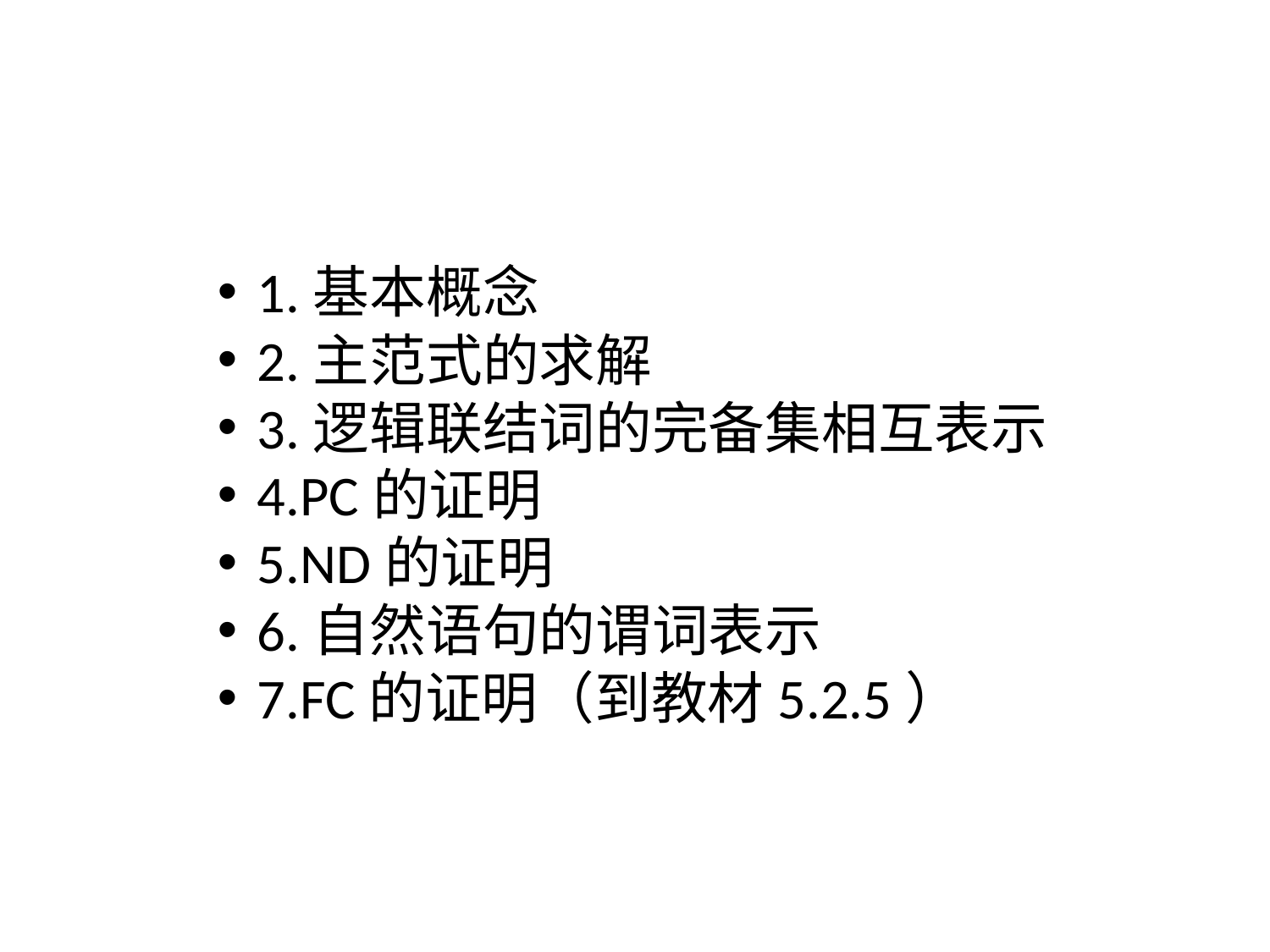

1.基本概念
2.主范式的求解
3.逻辑联结词的完备集相互表示
4.PC的证明
5.ND的证明
6.自然语句的谓词表示
7.FC的证明（到教材5.2.5）